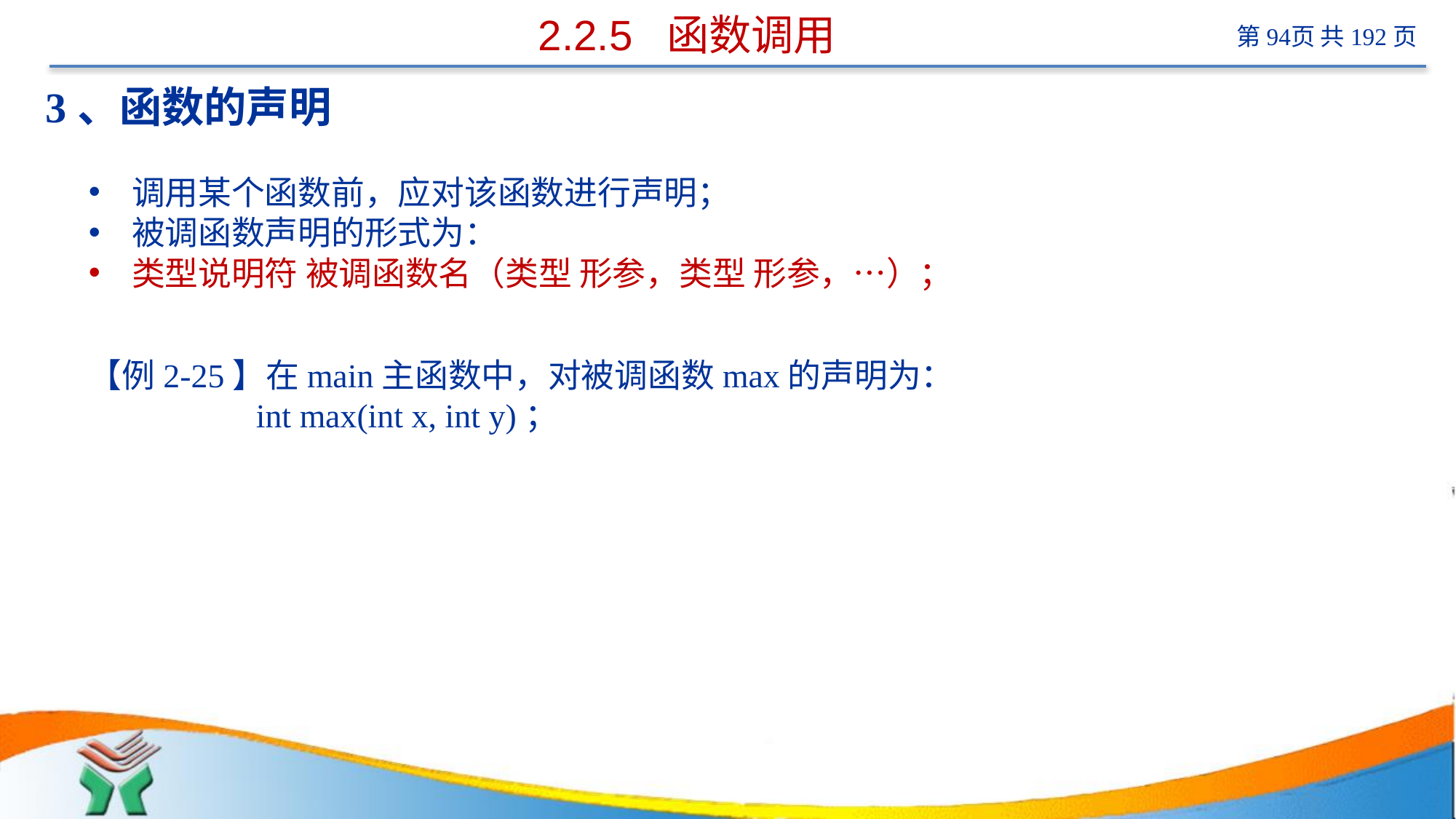

# 2.2.5  函数调用
3、函数的声明

调用某个函数前，应对该函数进行声明；
被调函数声明的形式为：
类型说明符 被调函数名（类型 形参，类型 形参，…）；

【例2-25】在main主函数中，对被调函数max的声明为：
                    int max(int x, int y)；